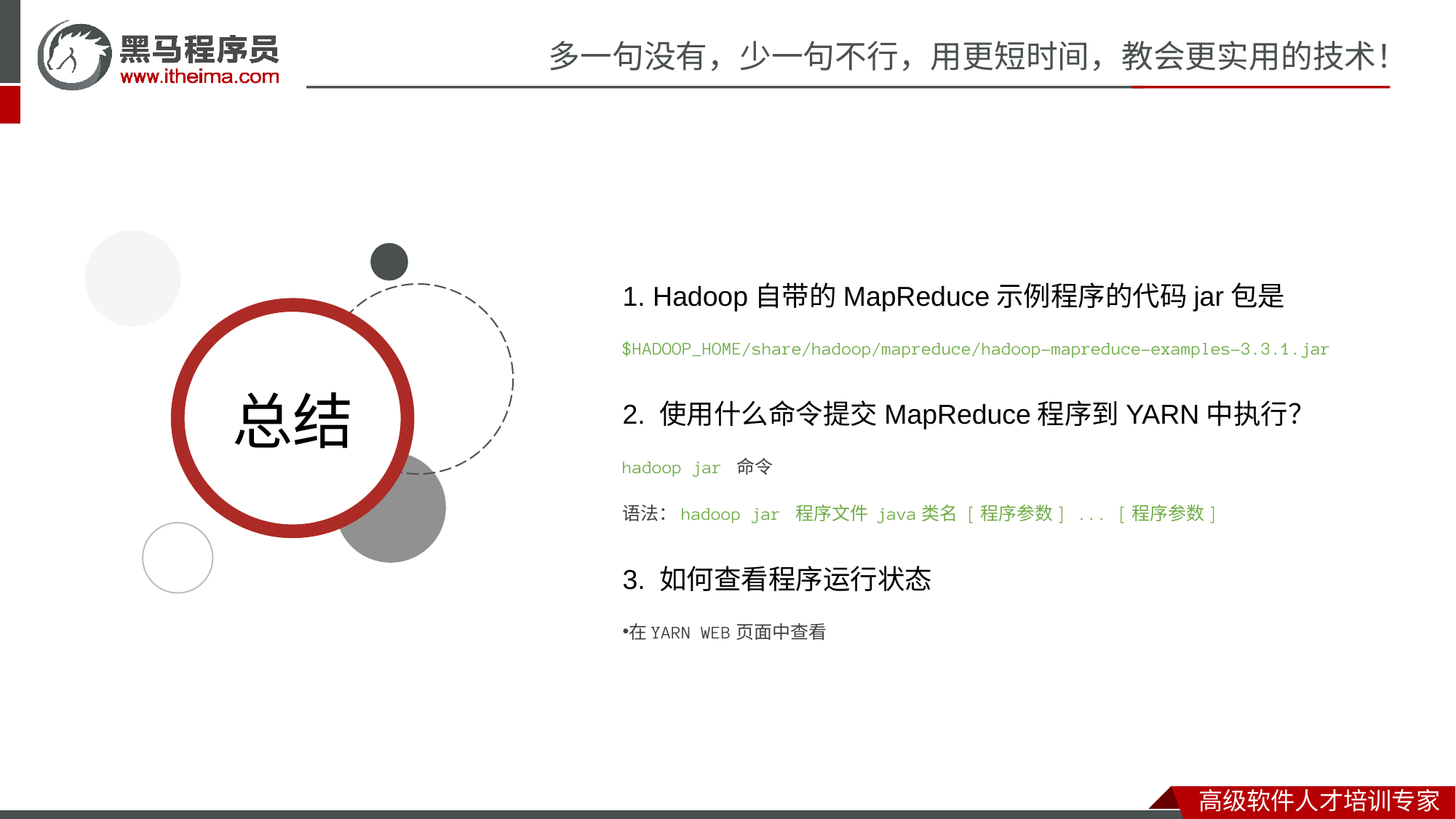

1. Hadoop自带的MapReduce示例程序的代码jar包是
$HADOOP_HOME/share/hadoop/mapreduce/hadoop-mapreduce-examples-3.3.1.jar
2. 使用什么命令提交MapReduce程序到YARN中执行？
hadoop jar 命令
语法：hadoop jar 程序文件 java类名 [程序参数] ... [程序参数]
3. 如何查看程序运行状态
在YARN WEB页面中查看